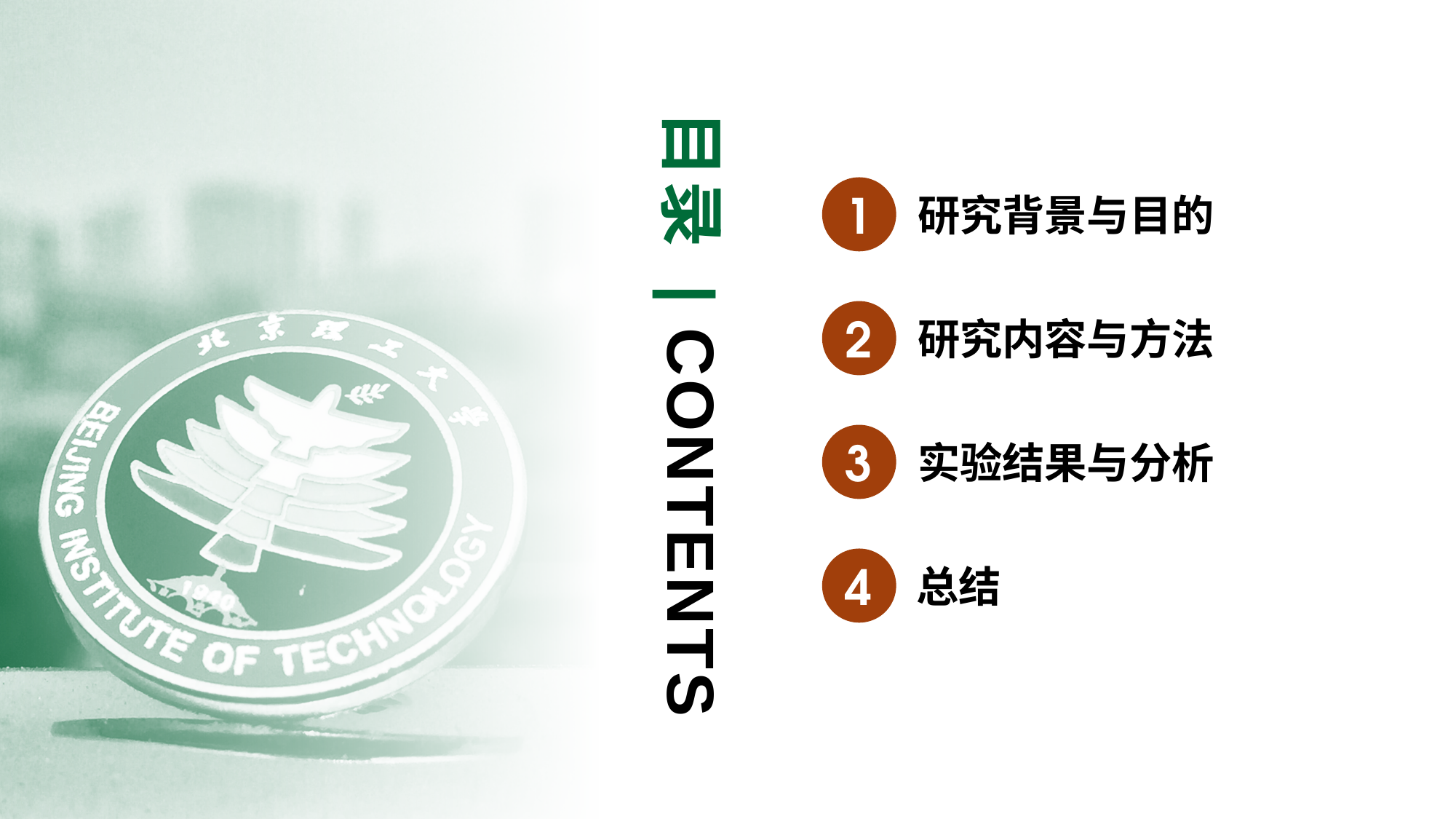

目录 | CONTENTS
1
研究背景与目的
2
研究内容与方法
3
实验结果与分析
4
总结